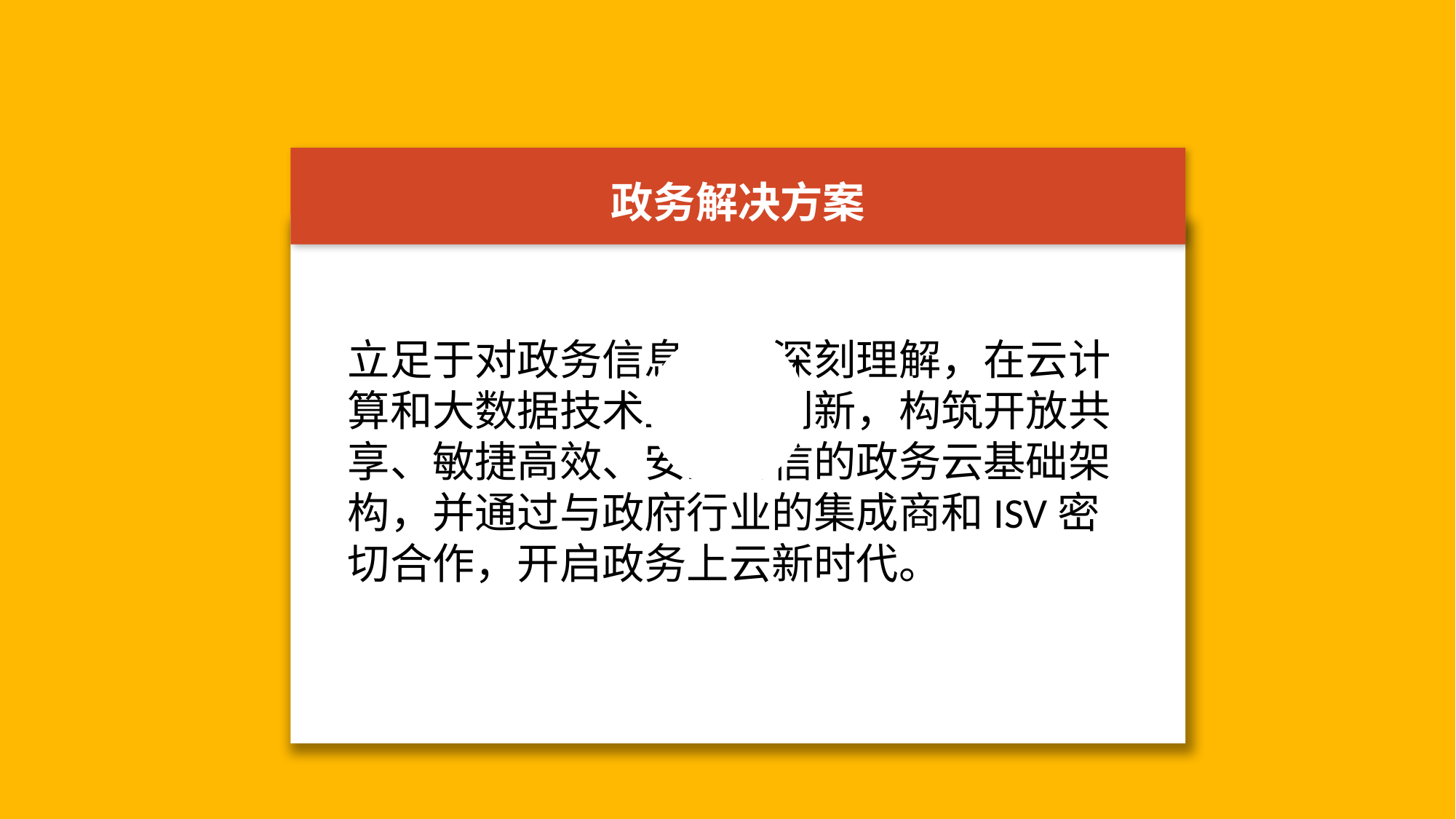

政务解决方案
立足于对政务信息化的深刻理解，在云计算和大数据技术上持续创新，构筑开放共享、敏捷高效、安全可信的政务云基础架构，并通过与政府行业的集成商和ISV密切合作，开启政务上云新时代。